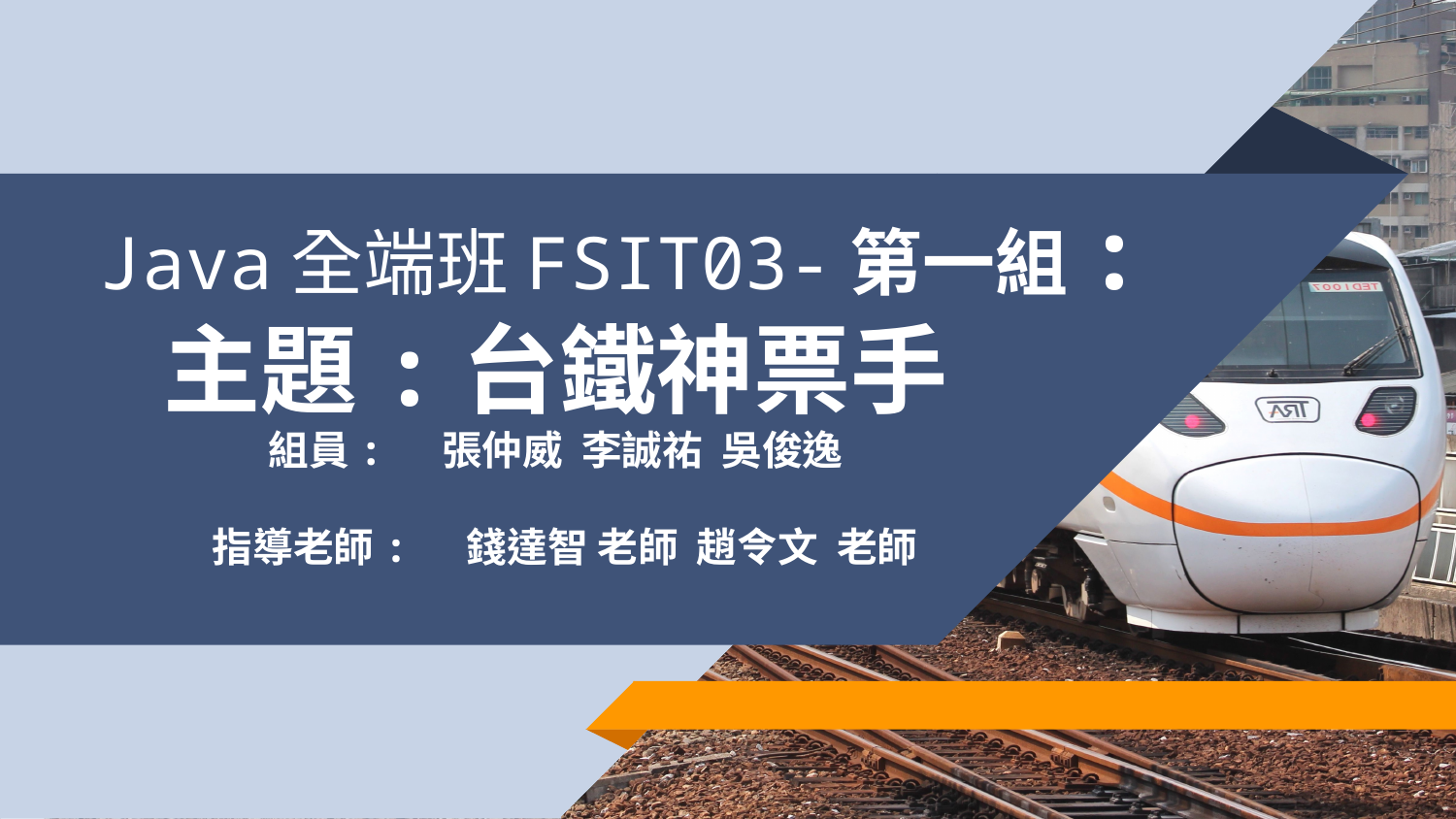

# Java全端班FSIT03-第一組: 主題:台鐵神票手 組員:  張仲威  李誠祐  吳俊逸 指導老師:  錢達智 老師  趙令文  老師